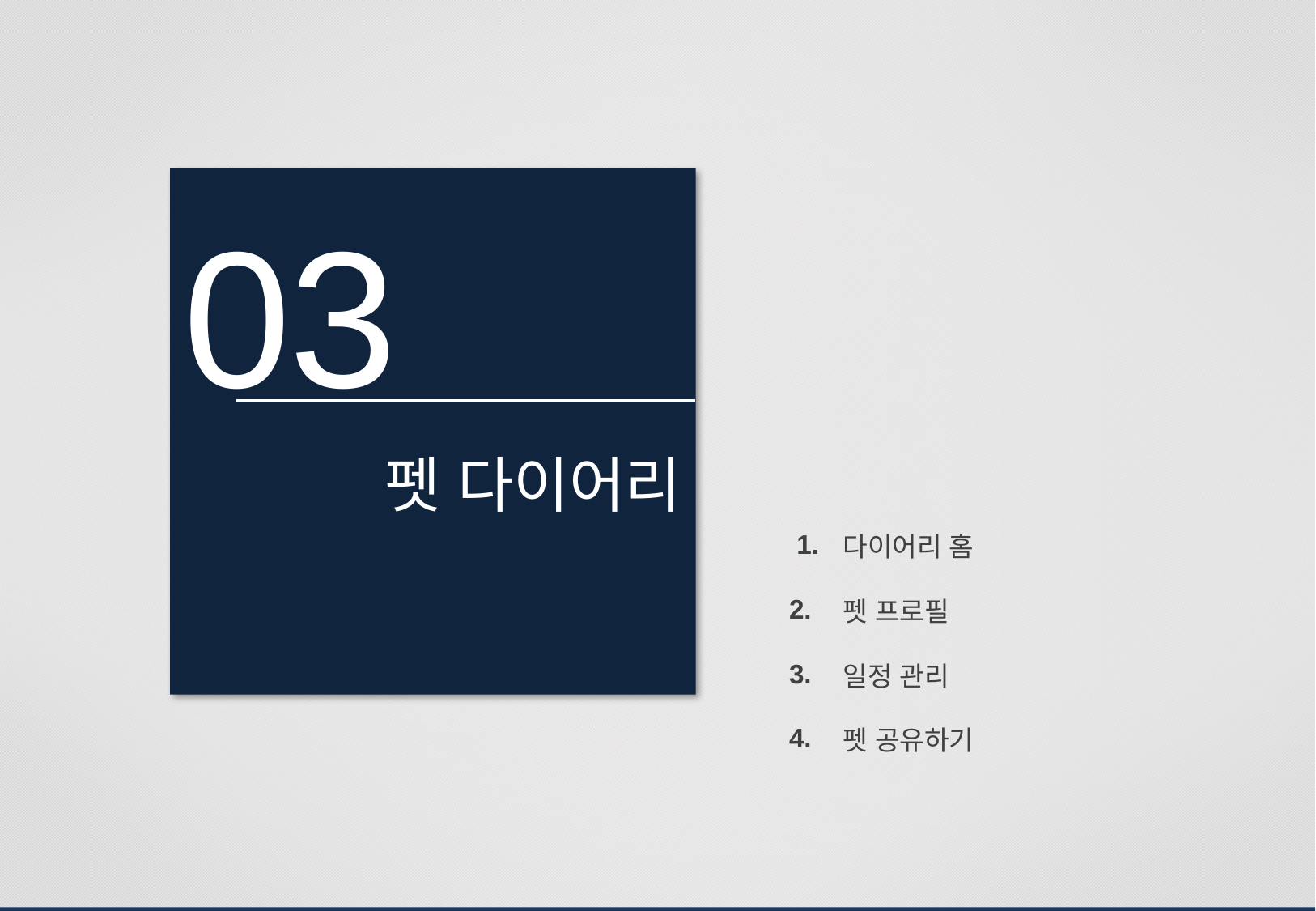

03
펫 다이어리
| 1. | 다이어리 홈 |
| --- | --- |
| 2. | 펫 프로필 |
| 3. | 일정 관리 |
| 4. | 펫 공유하기 |